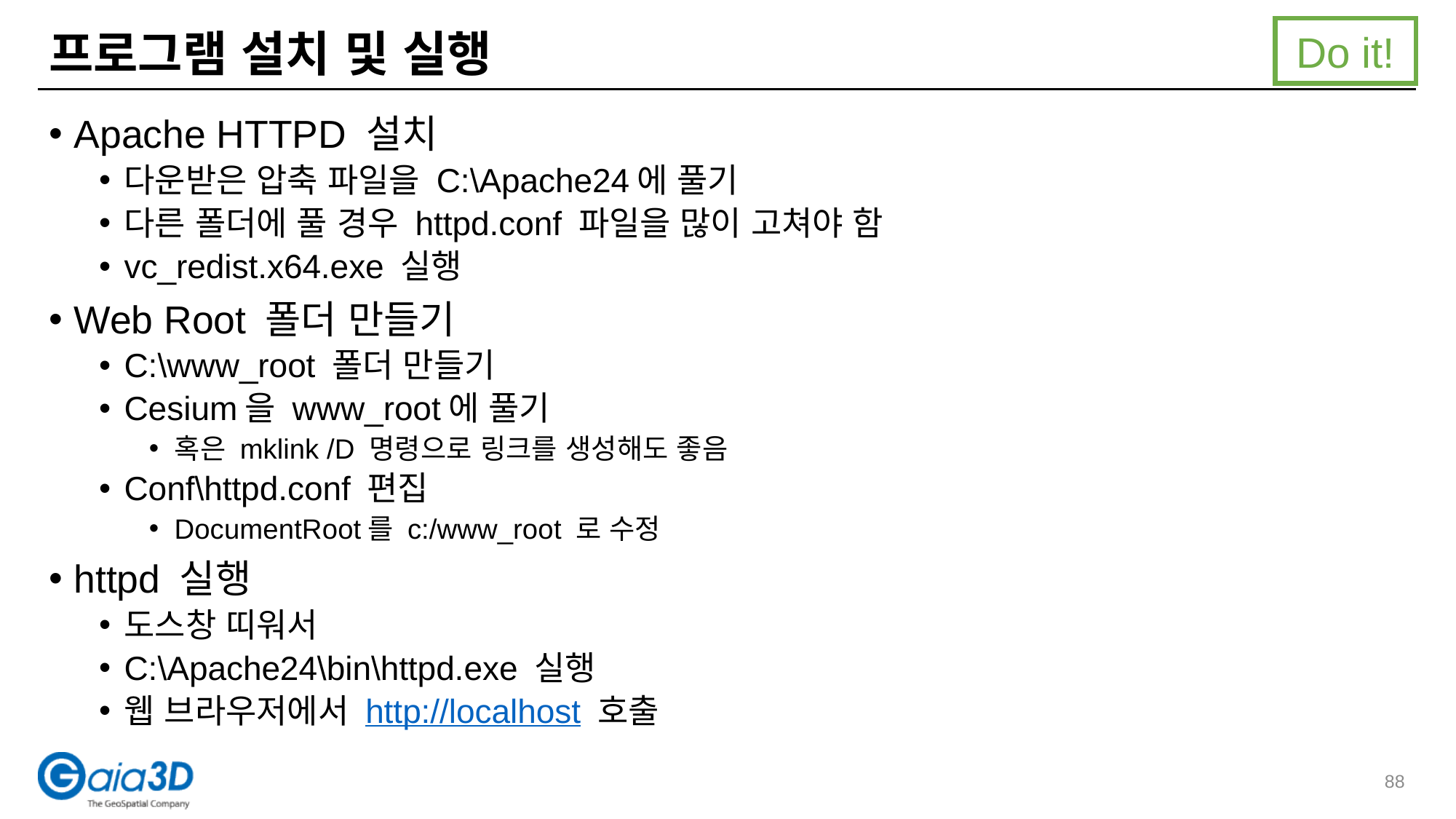

Do it!
# 프로그램 설치 및 실행
Apache HTTPD 설치
다운받은 압축 파일을 C:\Apache24에 풀기
다른 폴더에 풀 경우 httpd.conf 파일을 많이 고쳐야 함
vc_redist.x64.exe 실행
Web Root 폴더 만들기
C:\www_root 폴더 만들기
Cesium을 www_root에 풀기
혹은 mklink /D 명령으로 링크를 생성해도 좋음
Conf\httpd.conf 편집
DocumentRoot를 c:/www_root 로 수정
httpd 실행
도스창 띠워서
C:\Apache24\bin\httpd.exe 실행
웹 브라우저에서 http://localhost 호출
88